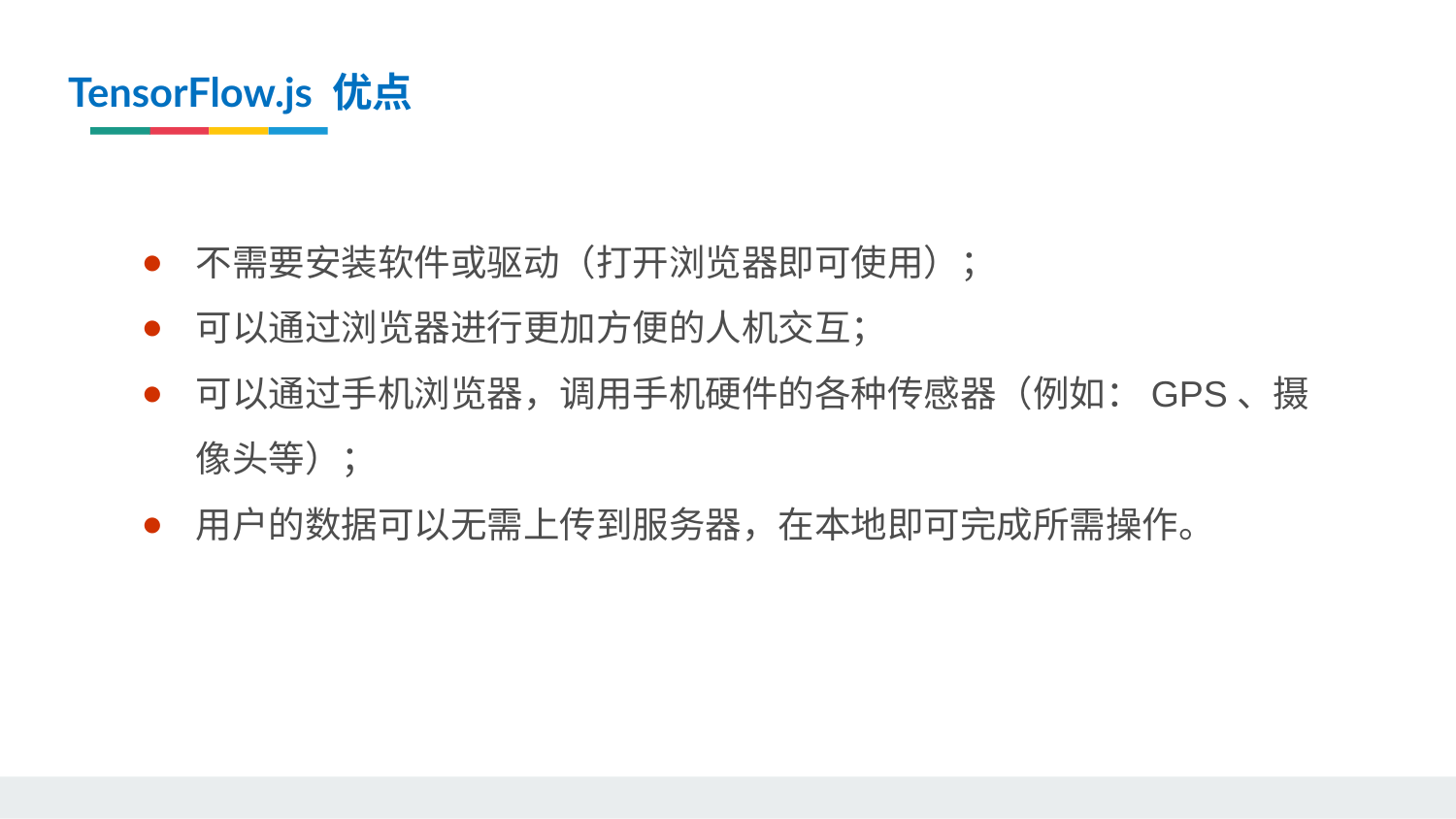

TensorFlow.js 优点
不需要安装软件或驱动（打开浏览器即可使用）；
可以通过浏览器进行更加方便的人机交互；
可以通过手机浏览器，调用手机硬件的各种传感器（例如：GPS、摄像头等）；
用户的数据可以无需上传到服务器，在本地即可完成所需操作。